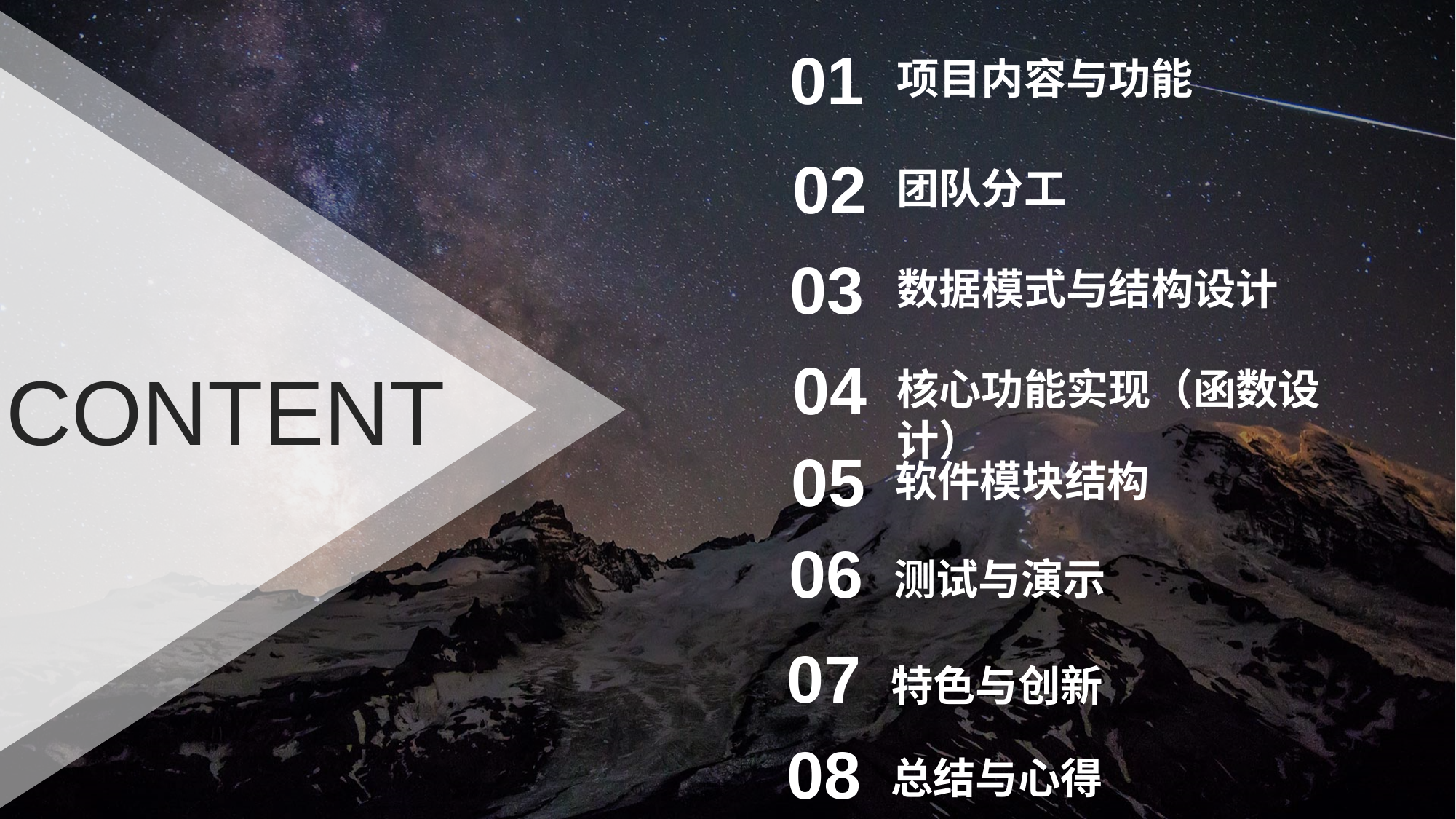

01
项目内容与功能
02
团队分工
03
数据模式与结构设计
04
CONTENT
核心功能实现（函数设计）
05
软件模块结构
06
测试与演示
07
特色与创新
08
总结与心得